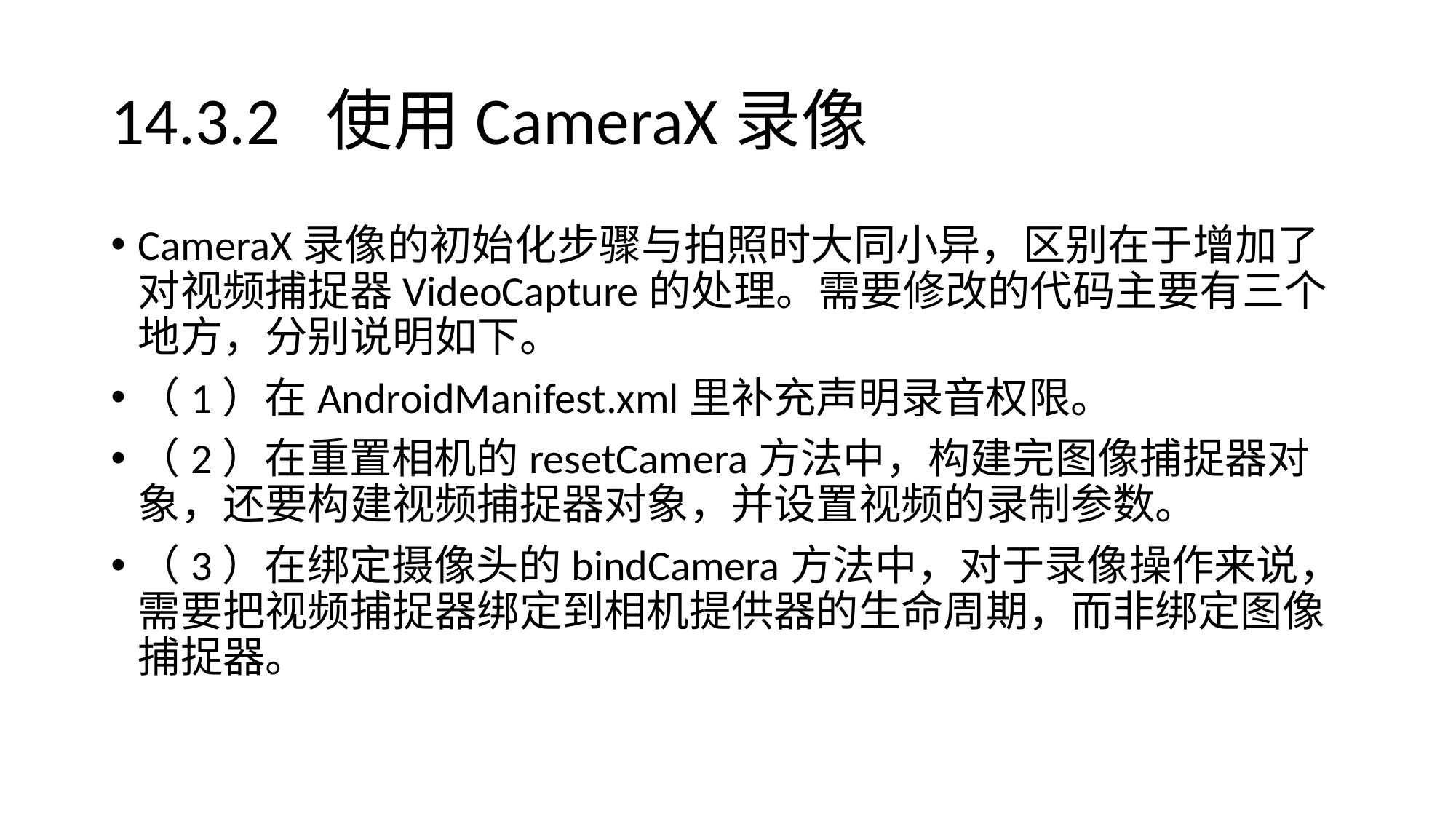

# 14.3.2  使用CameraX录像
CameraX录像的初始化步骤与拍照时大同小异，区别在于增加了对视频捕捉器VideoCapture的处理。需要修改的代码主要有三个地方，分别说明如下。
（1）在AndroidManifest.xml里补充声明录音权限。
（2）在重置相机的resetCamera方法中，构建完图像捕捉器对象，还要构建视频捕捉器对象，并设置视频的录制参数。
（3）在绑定摄像头的bindCamera方法中，对于录像操作来说，需要把视频捕捉器绑定到相机提供器的生命周期，而非绑定图像捕捉器。